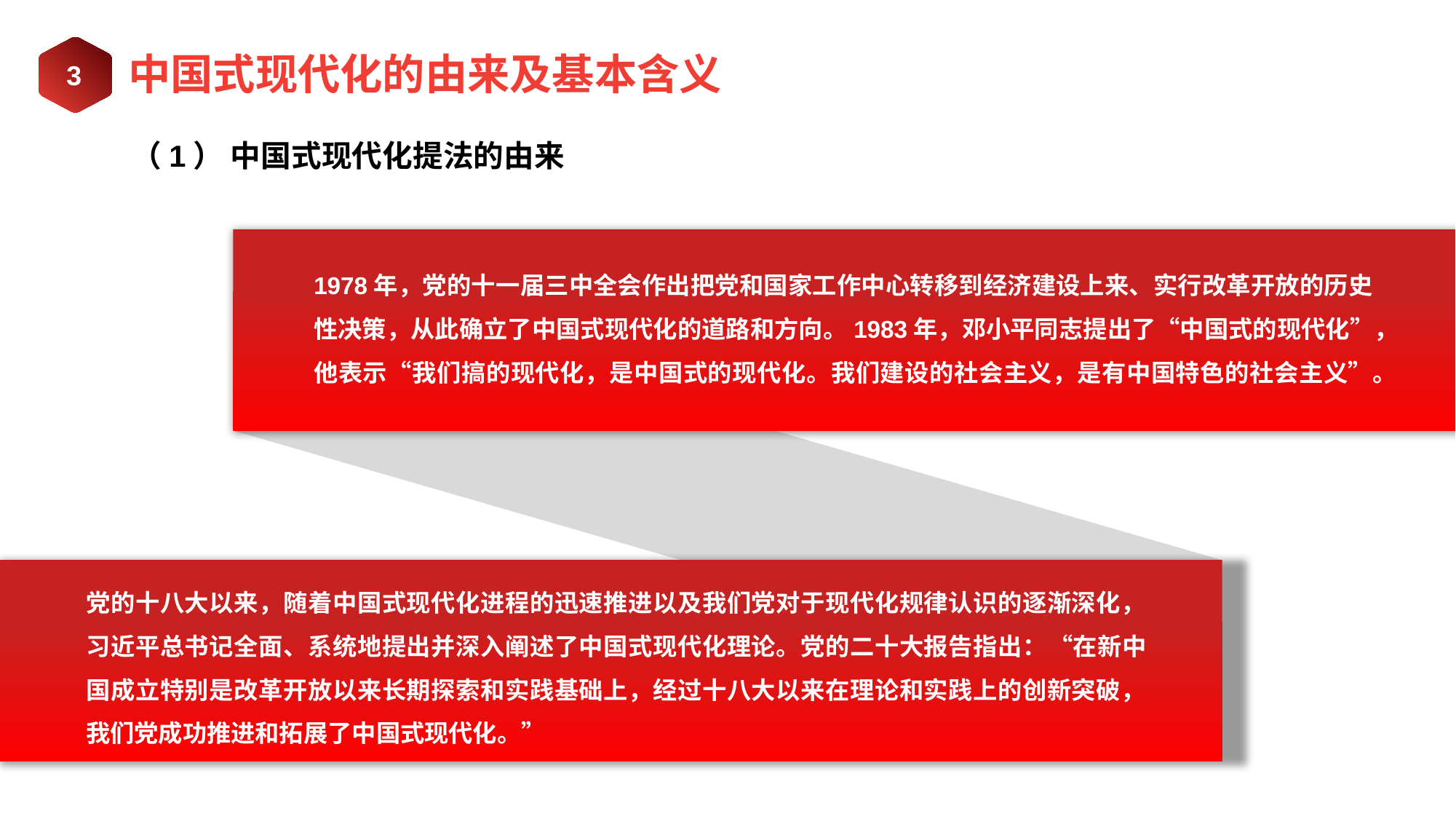

3
中国式现代化的由来及基本含义
（1） 中国式现代化提法的由来

1978年，党的十一届三中全会作出把党和国家工作中心转移到经济建设上来、实行改革开放的历史性决策，从此确立了中国式现代化的道路和方向。1983年，邓小平同志提出了“中国式的现代化”，他表示“我们搞的现代化，是中国式的现代化。我们建设的社会主义，是有中国特色的社会主义”。

党的十八大以来，随着中国式现代化进程的迅速推进以及我们党对于现代化规律认识的逐渐深化，习近平总书记全面、系统地提出并深入阐述了中国式现代化理论。党的二十大报告指出：“在新中国成立特别是改革开放以来长期探索和实践基础上，经过十八大以来在理论和实践上的创新突破，我们党成功推进和拓展了中国式现代化。”